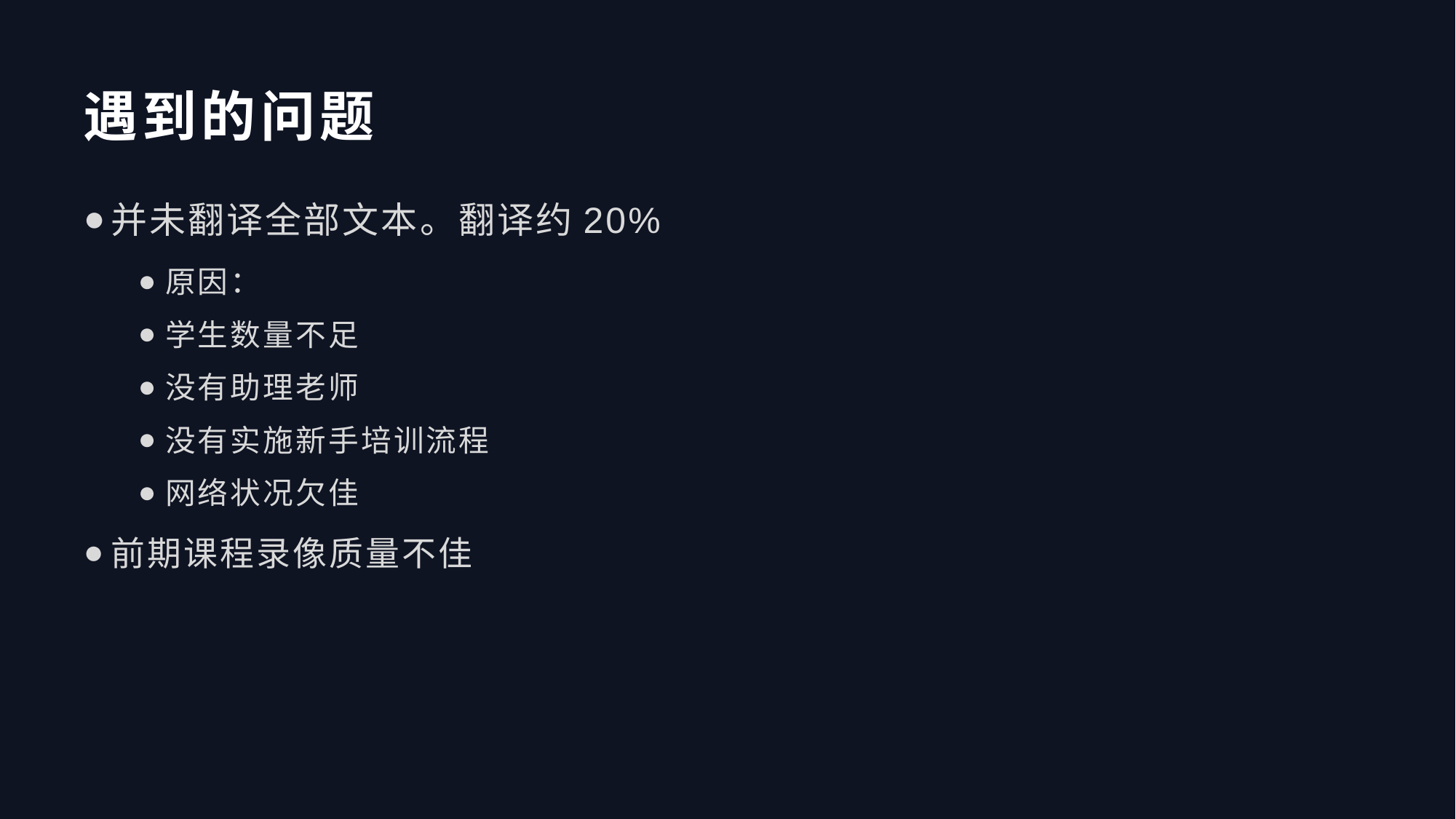

# 遇到的问题
并未翻译全部文本。翻译约20%
原因：
学生数量不足
没有助理老师
没有实施新手培训流程
网络状况欠佳
前期课程录像质量不佳